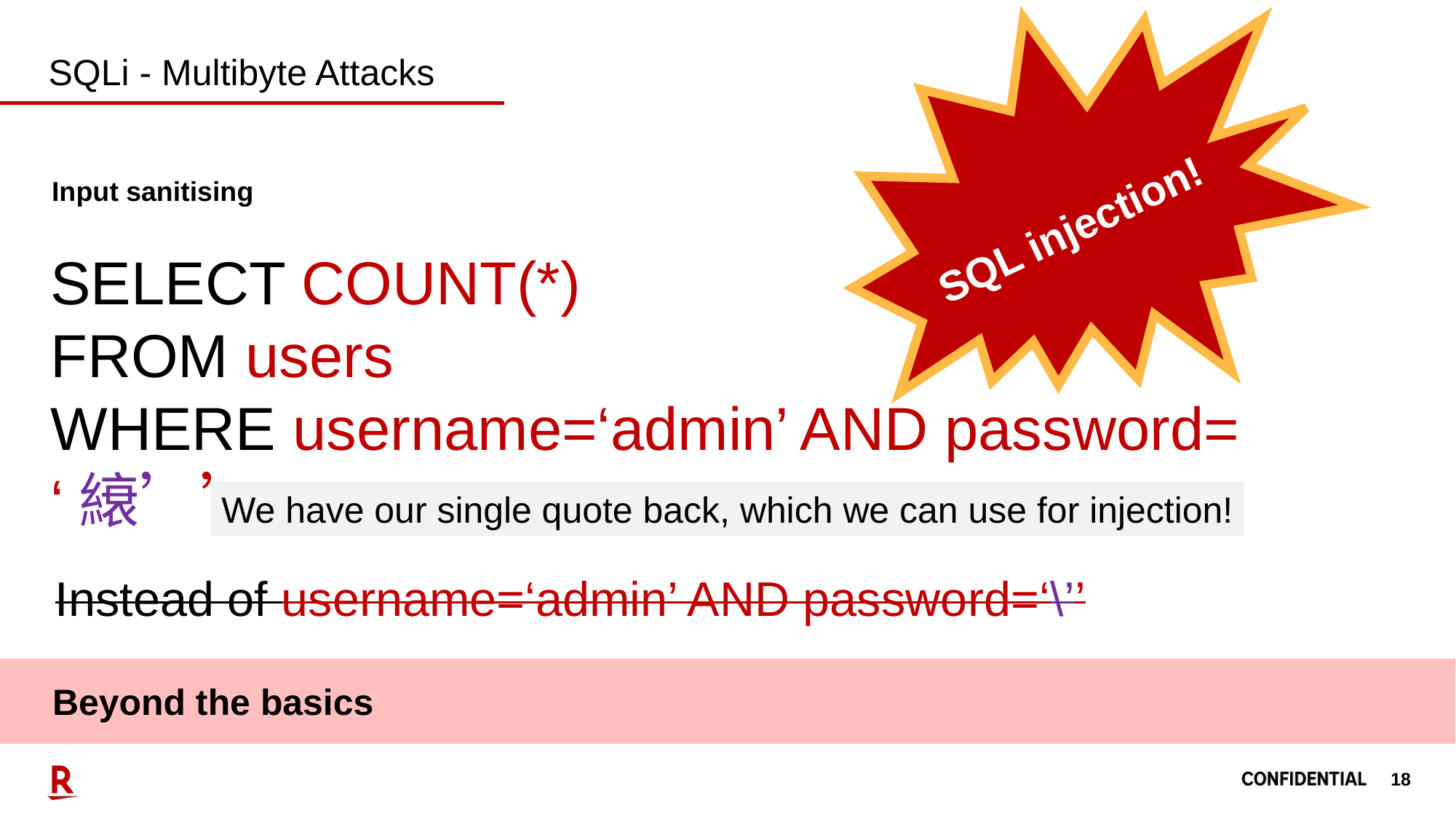

SQL injection!
# SQLi - Multibyte Attacks
Input sanitising
SELECT COUNT(*)
FROM users
WHERE username=‘admin’ AND password=‘縗’’
We have our single quote back, which we can use for injection!
Instead of username=‘admin’ AND password=‘\’’

Beyond the basics